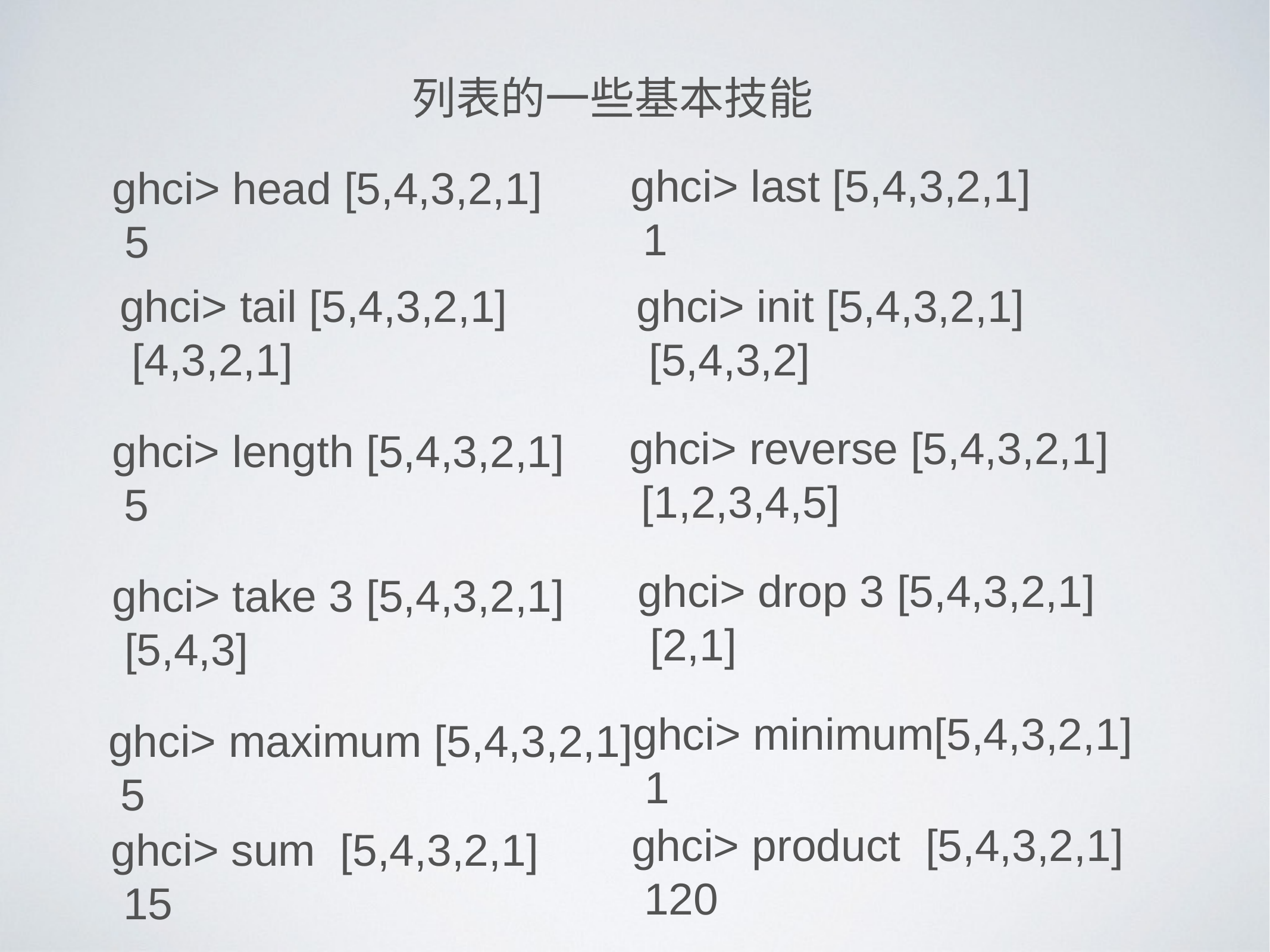

列表的一些基本技能
ghci> last [5,4,3,2,1]
 1
ghci> head [5,4,3,2,1]
 5
ghci> tail [5,4,3,2,1]
 [4,3,2,1]
ghci> init [5,4,3,2,1]
 [5,4,3,2]
ghci> reverse [5,4,3,2,1]
 [1,2,3,4,5]
ghci> length [5,4,3,2,1]
 5
ghci> drop 3 [5,4,3,2,1]
 [2,1]
ghci> take 3 [5,4,3,2,1]
 [5,4,3]
ghci> minimum[5,4,3,2,1]
 1
ghci> maximum [5,4,3,2,1]
 5
ghci> product  [5,4,3,2,1]
 120
ghci> sum  [5,4,3,2,1]
 15